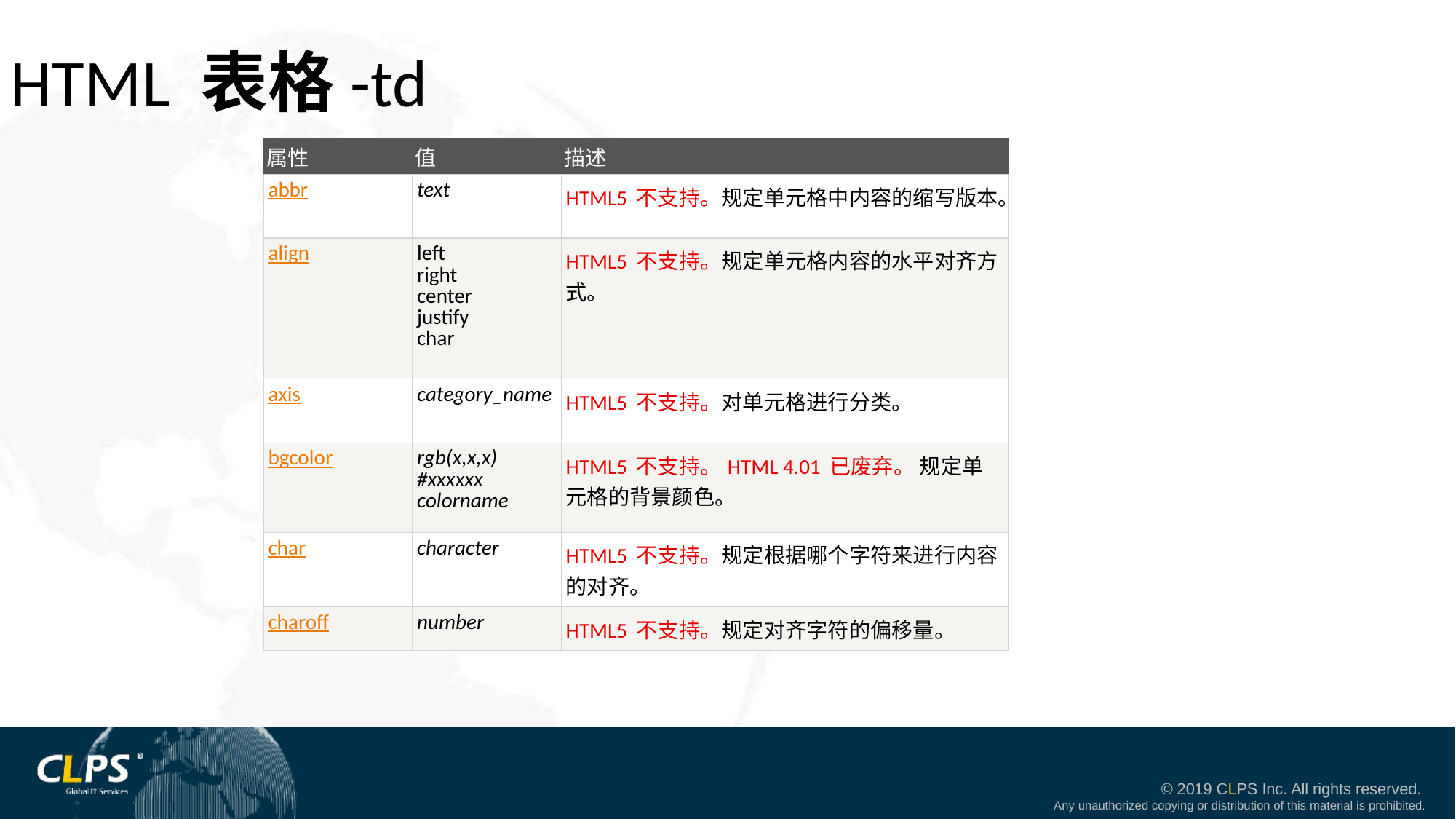

HTML 表格-td
| 属性 | 值 | 描述 |
| --- | --- | --- |
| abbr | text | HTML5 不支持。规定单元格中内容的缩写版本。 |
| align | left right center justify char | HTML5 不支持。规定单元格内容的水平对齐方式。 |
| axis | category\_name | HTML5 不支持。对单元格进行分类。 |
| bgcolor | rgb(x,x,x) #xxxxxx colorname | HTML5 不支持。HTML 4.01 已废弃。 规定单元格的背景颜色。 |
| char | character | HTML5 不支持。规定根据哪个字符来进行内容的对齐。 |
| charoff | number | HTML5 不支持。规定对齐字符的偏移量。 |